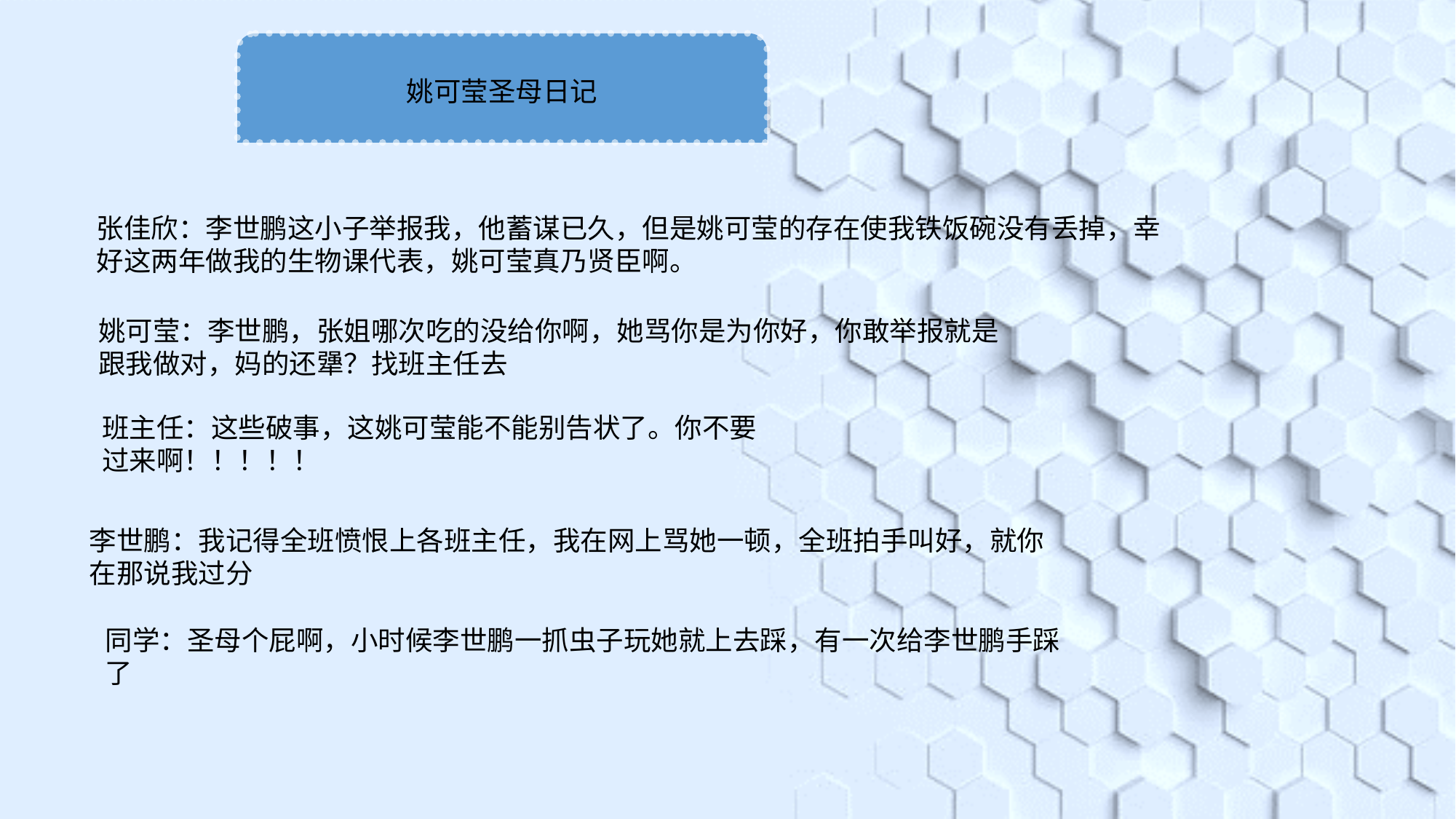

姚可莹圣母日记
张佳欣：李世鹏这小子举报我，他蓄谋已久，但是姚可莹的存在使我铁饭碗没有丢掉，幸好这两年做我的生物课代表，姚可莹真乃贤臣啊。
姚可莹：李世鹏，张姐哪次吃的没给你啊，她骂你是为你好，你敢举报就是跟我做对，妈的还犟？找班主任去
班主任：这些破事，这姚可莹能不能别告状了。你不要过来啊！！！！！
李世鹏：我记得全班愤恨上各班主任，我在网上骂她一顿，全班拍手叫好，就你在那说我过分
同学：圣母个屁啊，小时候李世鹏一抓虫子玩她就上去踩，有一次给李世鹏手踩了